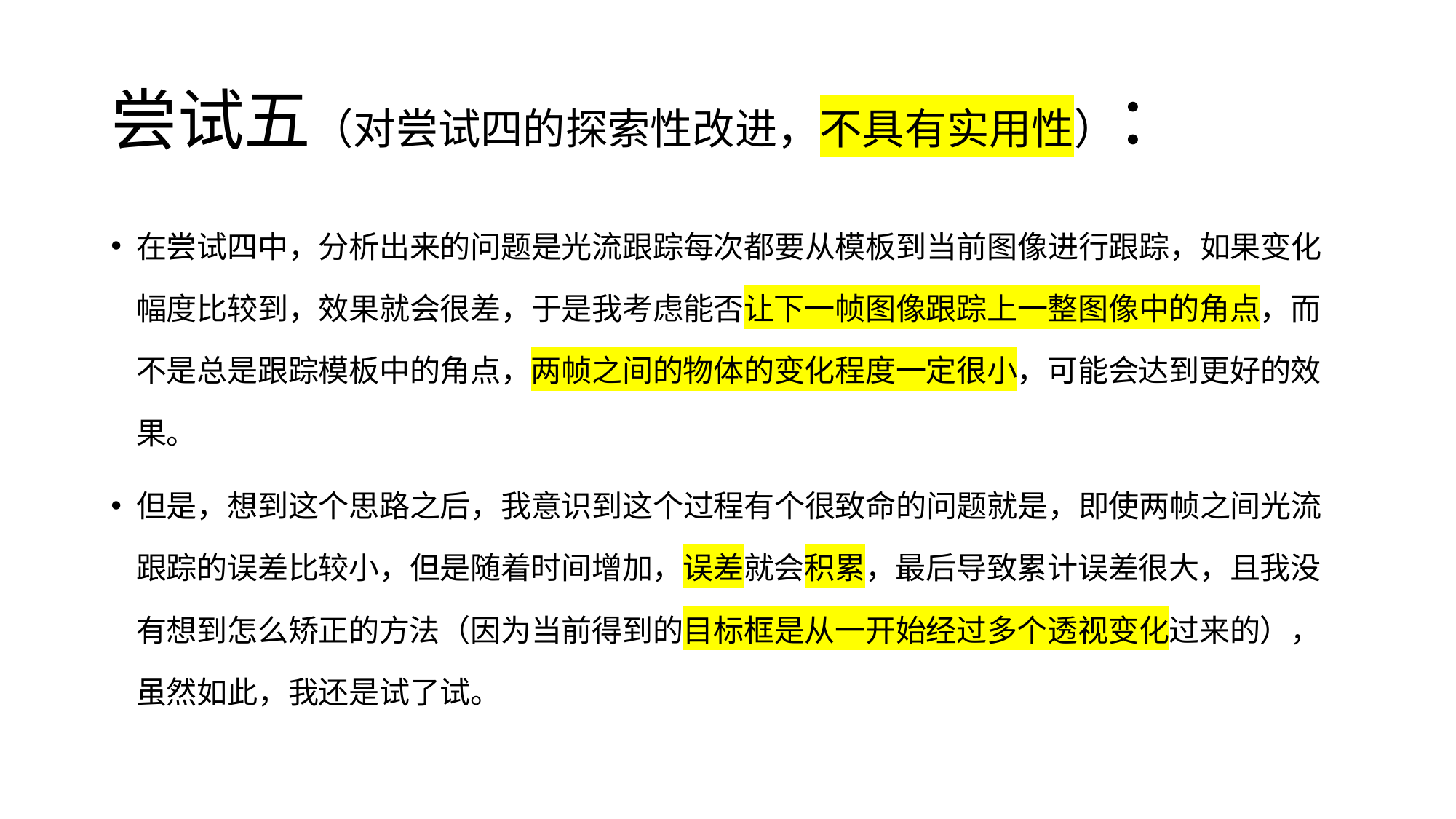

# 尝试五（对尝试四的探索性改进，不具有实用性）：
在尝试四中，分析出来的问题是光流跟踪每次都要从模板到当前图像进行跟踪，如果变化幅度比较到，效果就会很差，于是我考虑能否让下一帧图像跟踪上一整图像中的角点，而不是总是跟踪模板中的角点，两帧之间的物体的变化程度一定很小，可能会达到更好的效果。
但是，想到这个思路之后，我意识到这个过程有个很致命的问题就是，即使两帧之间光流跟踪的误差比较小，但是随着时间增加，误差就会积累，最后导致累计误差很大，且我没有想到怎么矫正的方法（因为当前得到的目标框是从一开始经过多个透视变化过来的），虽然如此，我还是试了试。